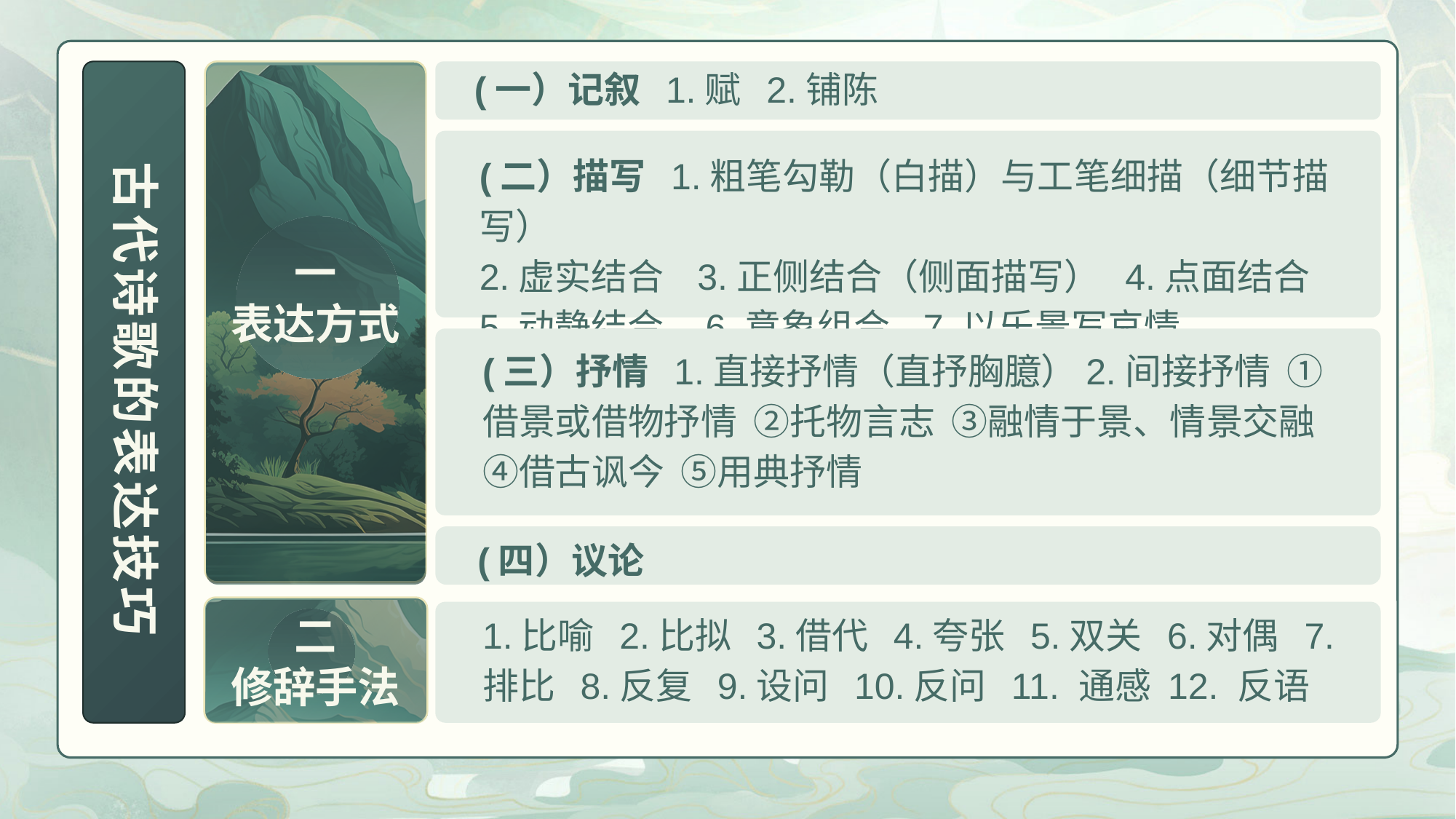

(一）记叙  1.赋  2.铺陈

古代诗歌的表达技巧

(二）描写  1.粗笔勾勒（白描）与工笔细描（细节描写）
2.虚实结合   3.正侧结合（侧面描写）  4.点面结合  5.动静结合    6.意象组合   7.以乐景写哀情

一
表达方式

(三）抒情  1.直接抒情（直抒胸臆）2.间接抒情  ①借景或借物抒情  ②托物言志  ③融情于景、情景交融  ④借古讽今  ⑤用典抒情
(四）议论

1.比喻  2.比拟  3.借代  4.夸张  5.双关  6.对偶  7.排比  8.反复  9.设问  10.反问  11. 通感 12. 反语

二
修辞手法